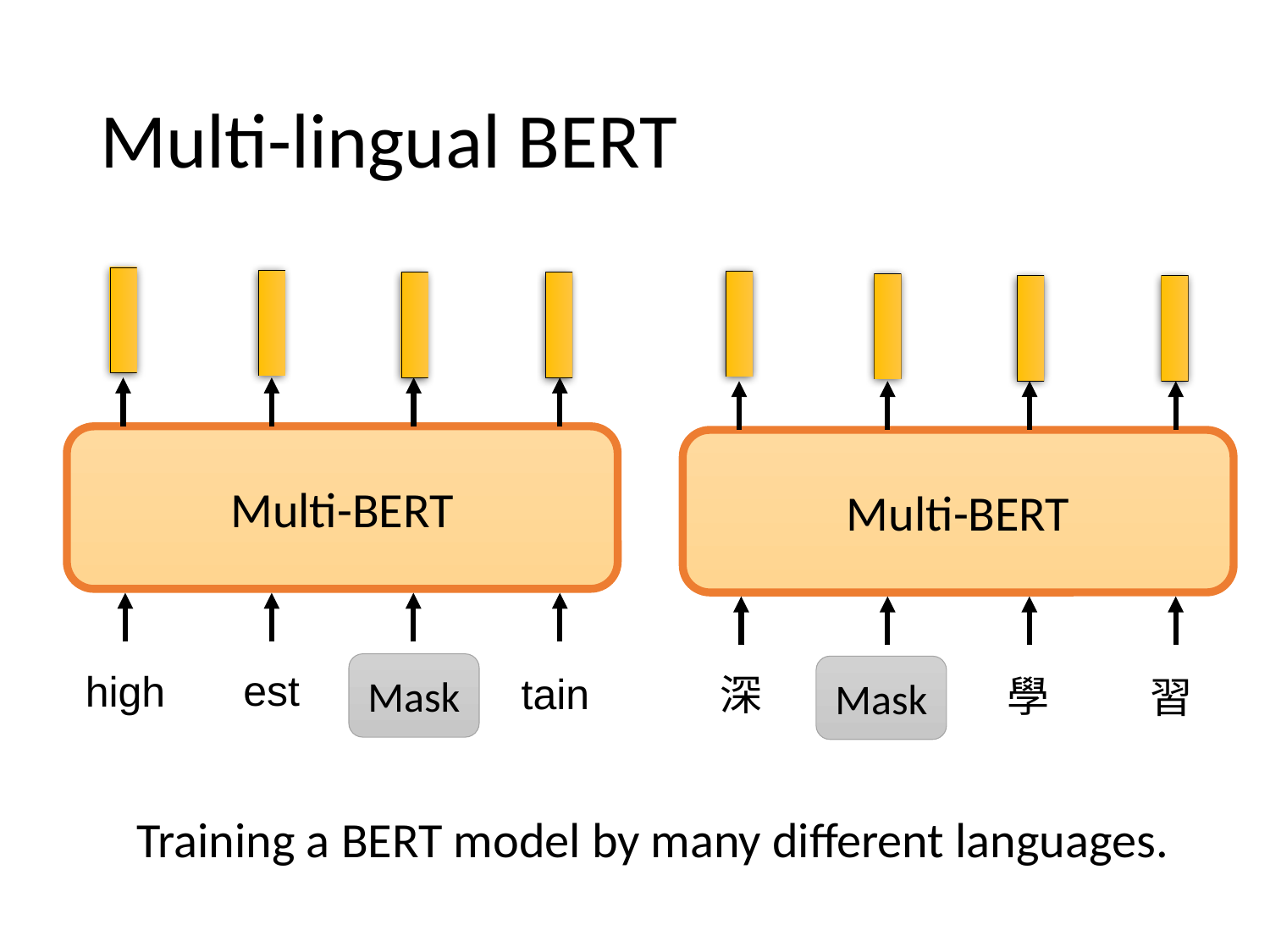

# Multi-lingual BERT

Multi-BERT
Multi-BERT
Mask
Mask
est
high
moun
度
tain
深
學
習
Training a BERT model by many different languages.